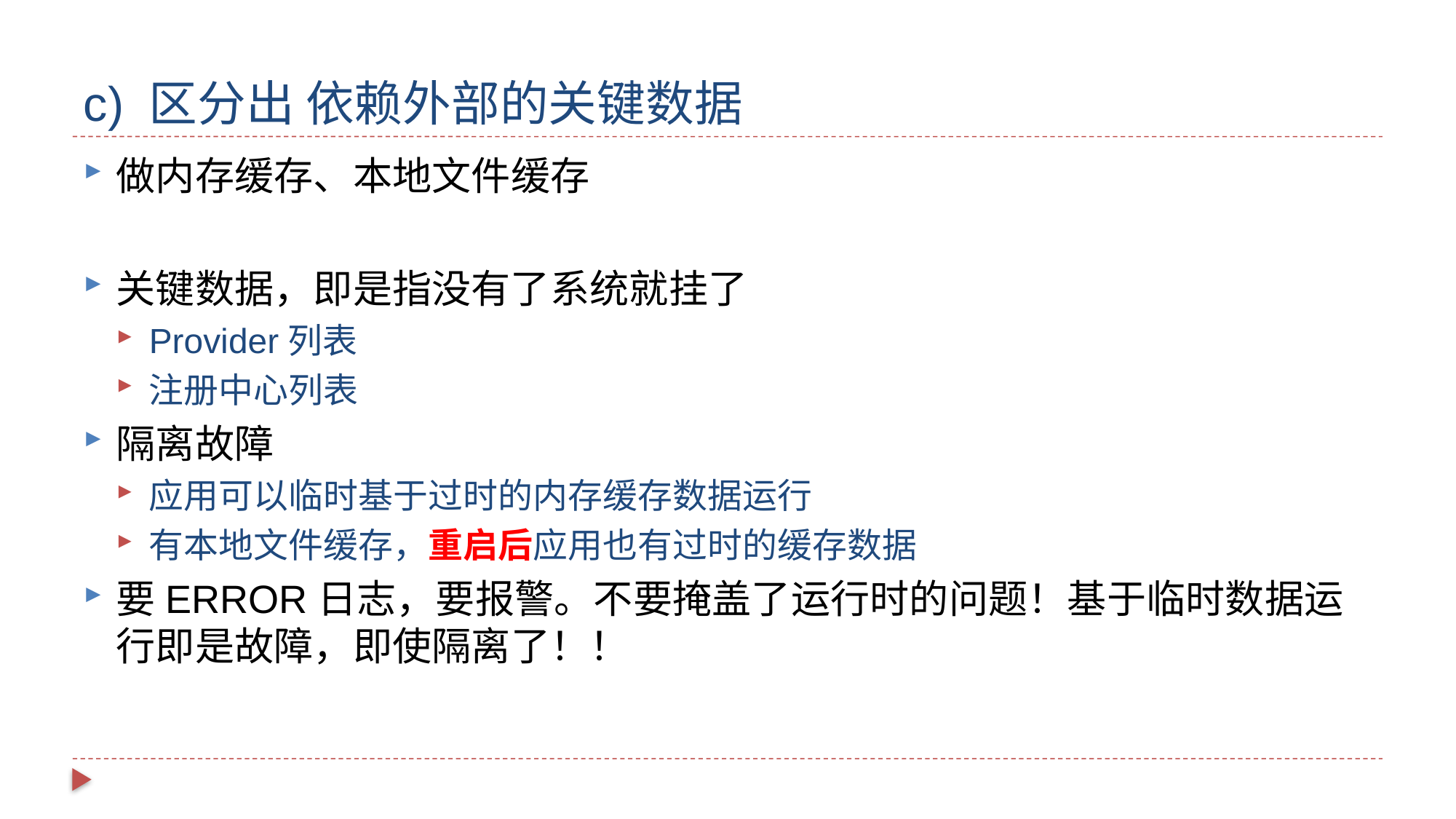

# c) 区分出 依赖外部的关键数据
做内存缓存、本地文件缓存

关键数据，即是指没有了系统就挂了
Provider列表
注册中心列表
隔离故障
应用可以临时基于过时的内存缓存数据运行
有本地文件缓存，重启后应用也有过时的缓存数据
要ERROR日志，要报警。不要掩盖了运行时的问题！基于临时数据运行即是故障，即使隔离了！！